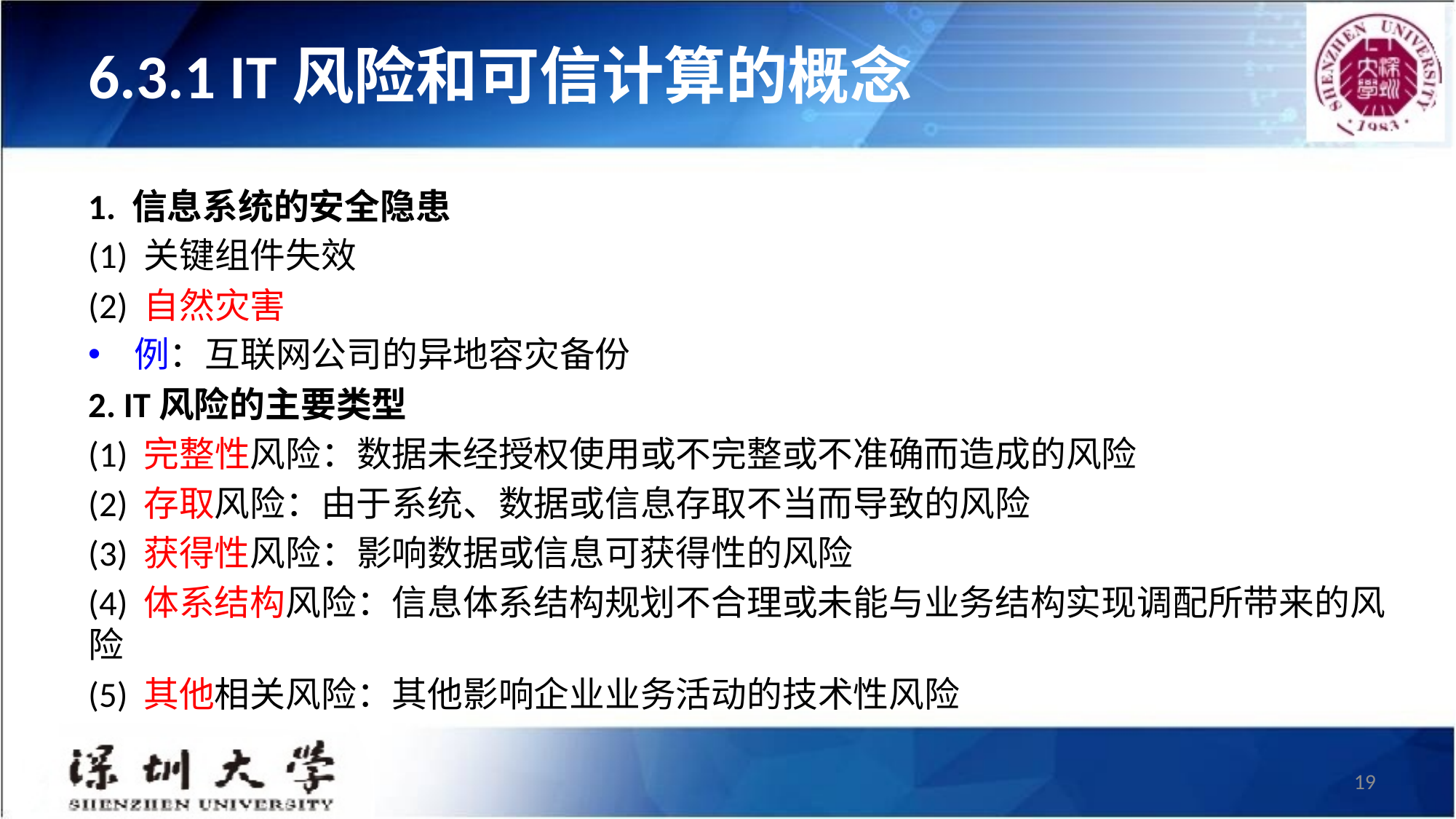

# 6.3.1 IT风险和可信计算的概念
1. 信息系统的安全隐患
(1) 关键组件失效
(2) 自然灾害
例：互联网公司的异地容灾备份
2. IT风险的主要类型
(1) 完整性风险：数据未经授权使用或不完整或不准确而造成的风险
(2) 存取风险：由于系统、数据或信息存取不当而导致的风险
(3) 获得性风险：影响数据或信息可获得性的风险
(4) 体系结构风险：信息体系结构规划不合理或未能与业务结构实现调配所带来的风险
(5) 其他相关风险：其他影响企业业务活动的技术性风险

19